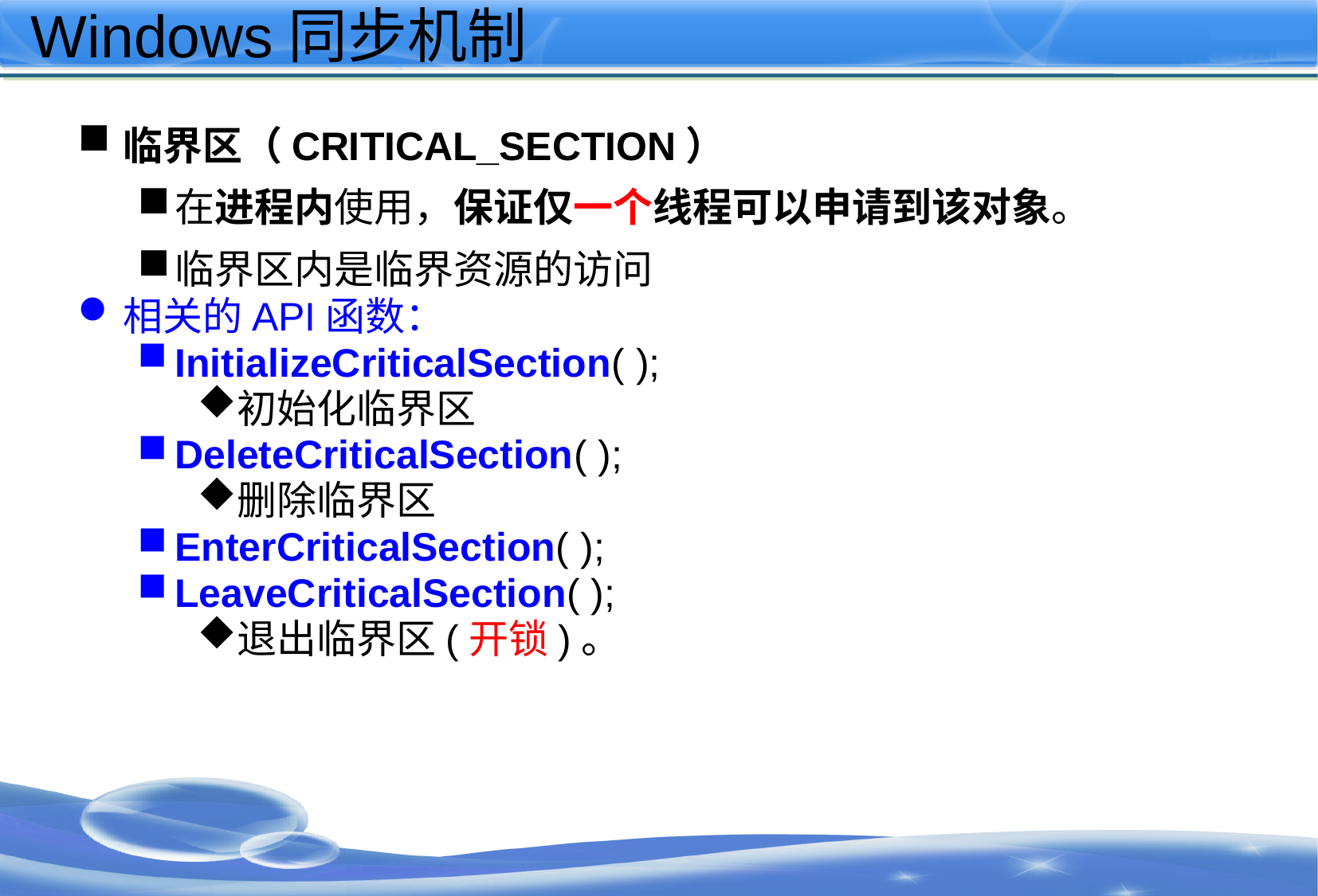

# Windows同步机制
临界区（CRITICAL_SECTION）
在进程内使用，保证仅一个线程可以申请到该对象。
临界区内是临界资源的访问
相关的API函数：
InitializeCriticalSection( );
初始化临界区
DeleteCriticalSection( );
删除临界区
EnterCriticalSection( );
LeaveCriticalSection( );
退出临界区(开锁)。